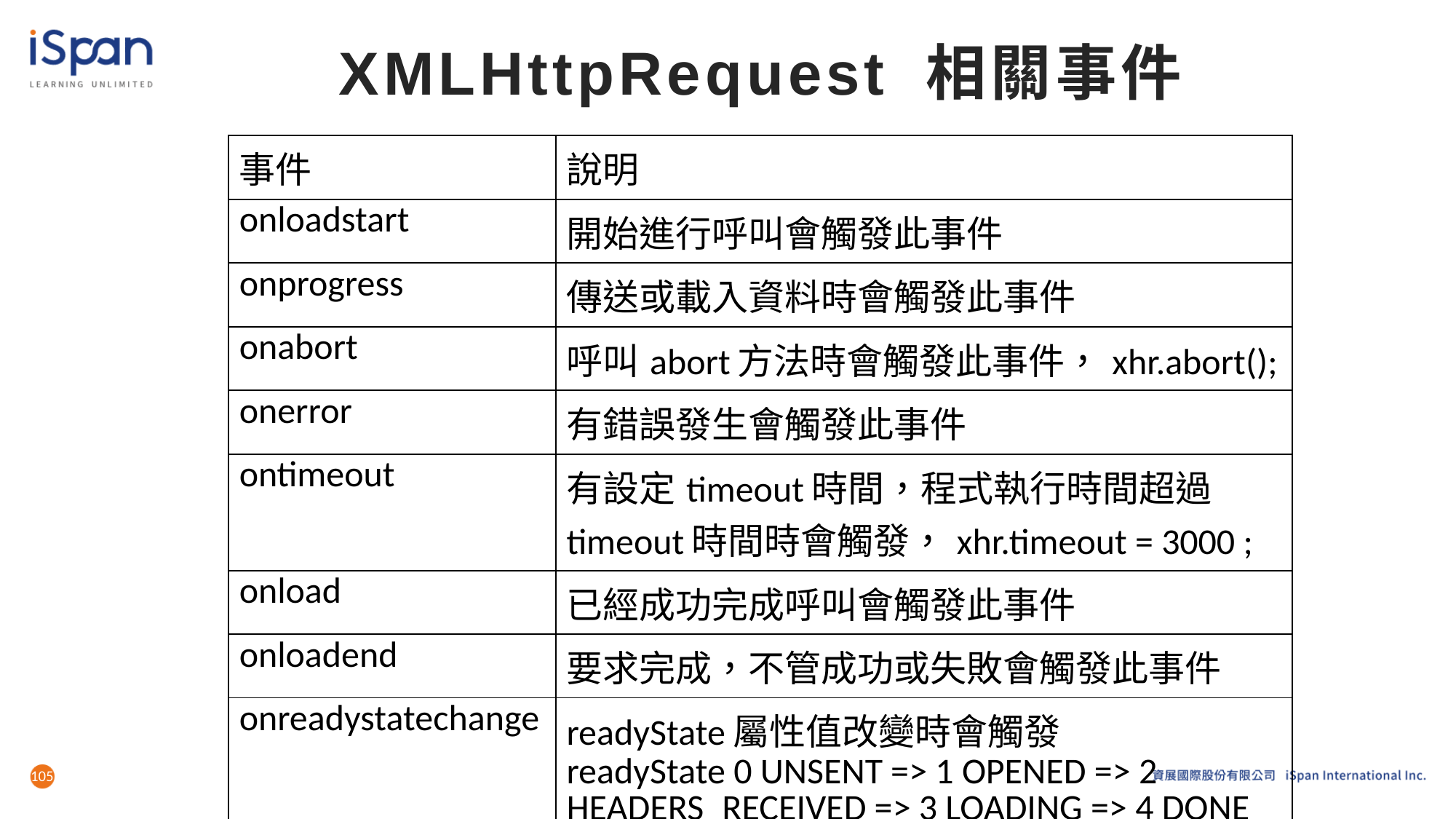

# XMLHttpRequest 相關事件
| 事件 | 說明 |
| --- | --- |
| onloadstart | 開始進行呼叫會觸發此事件 |
| onprogress | 傳送或載入資料時會觸發此事件 |
| onabort | 呼叫abort方法時會觸發此事件，xhr.abort(); |
| onerror | 有錯誤發生會觸發此事件 |
| ontimeout | 有設定timeout時間，程式執行時間超過timeout時間時會觸發，xhr.timeout = 3000 ; |
| onload | 已經成功完成呼叫會觸發此事件 |
| onloadend | 要求完成，不管成功或失敗會觸發此事件 |
| onreadystatechange | readyState屬性值改變時會觸發 readyState 0 UNSENT => 1 OPENED => 2 HEADERS\_RECEIVED => 3 LOADING => 4 DONE |
105